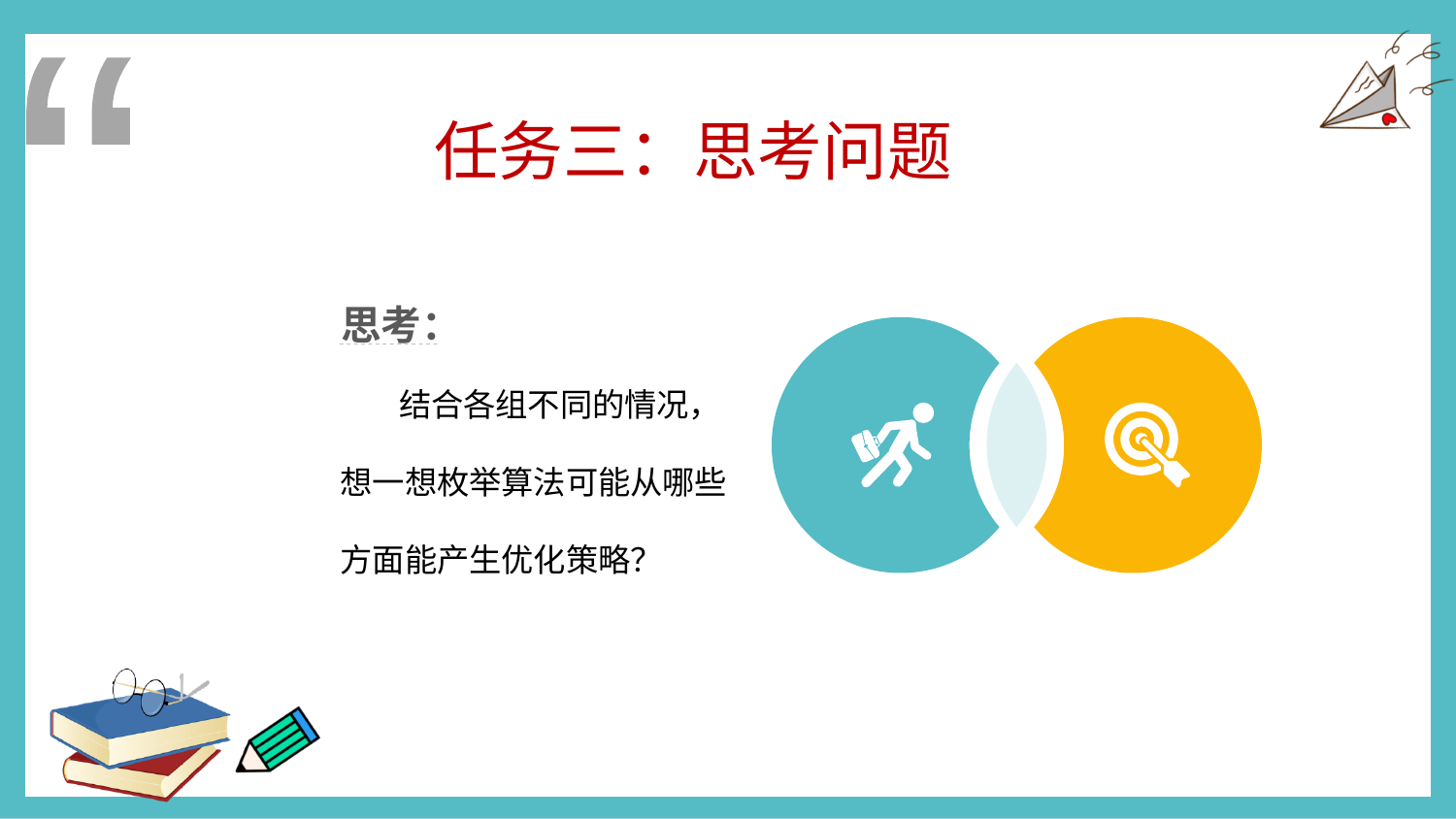

“
任务三：思考问题
思考：

       结合各组不同的情况，想一想枚举算法可能从哪些方面能产生优化策略？